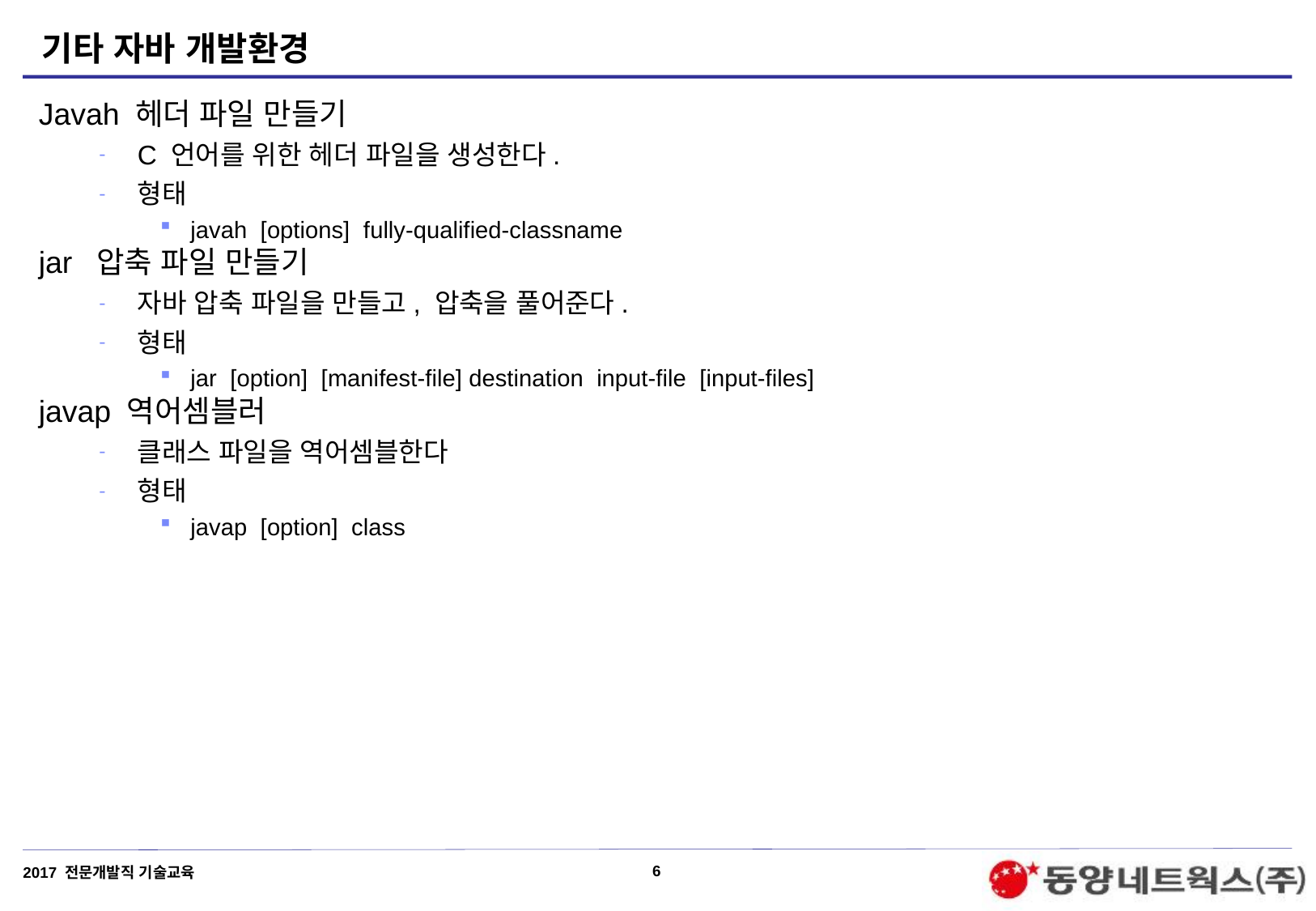

# 기타 자바 개발환경
Javah 헤더 파일 만들기
C 언어를 위한 헤더 파일을 생성한다.
형태
javah  [options]  fully-qualified-classname
jar  압축 파일 만들기
자바 압축 파일을 만들고, 압축을 풀어준다.
형태
jar  [option]  [manifest-file] destination  input-file  [input-files]
javap 역어셈블러
클래스 파일을 역어셈블한다
형태
javap  [option]  class